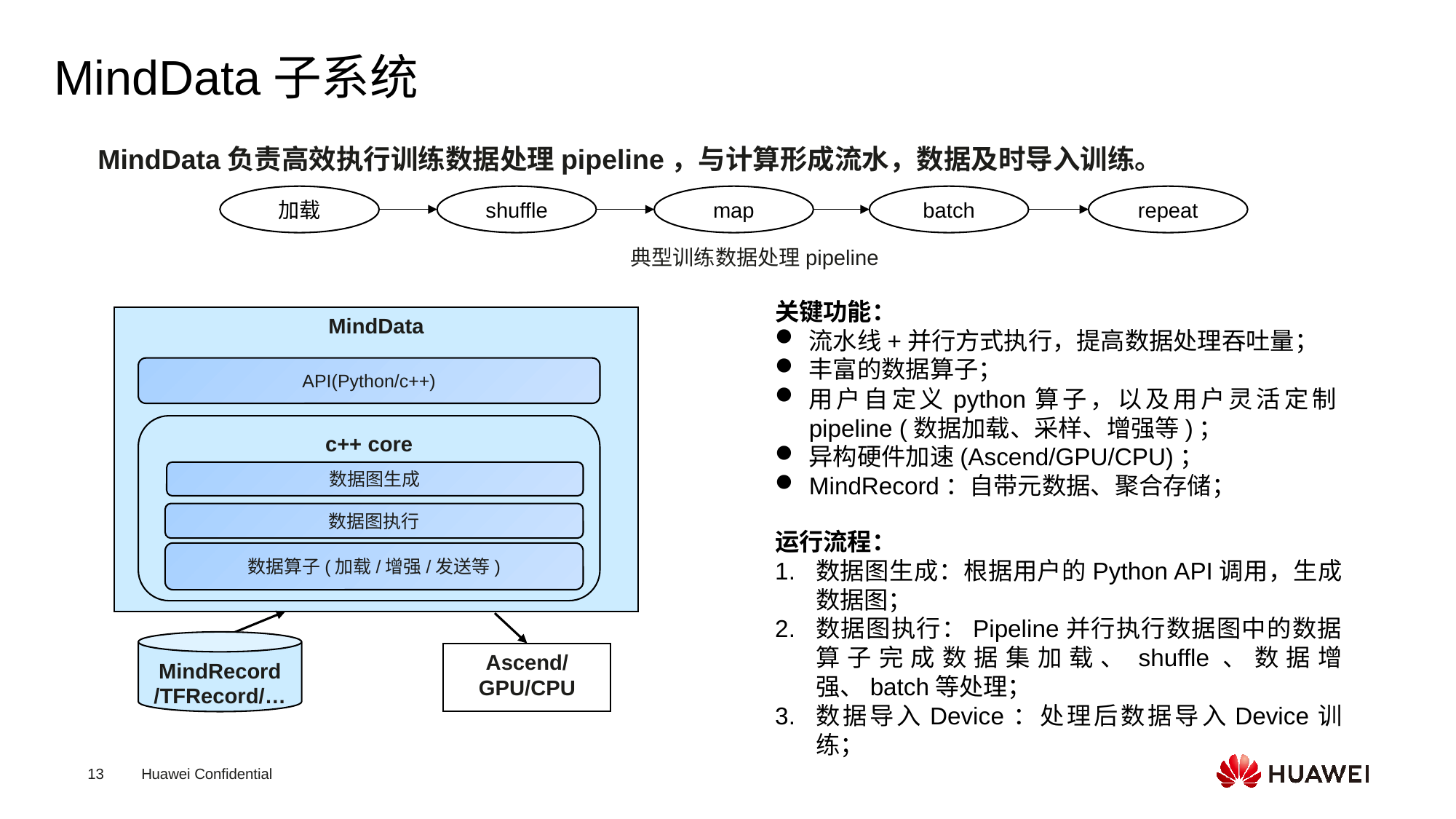

# MindData子系统
MindData负责高效执行训练数据处理pipeline，与计算形成流水，数据及时导入训练。
加载
shuffle
map
batch
repeat
典型训练数据处理pipeline
关键功能：
流水线+并行方式执行，提高数据处理吞吐量；
丰富的数据算子；
用户自定义python算子，以及用户灵活定制pipeline (数据加载、采样、增强等)；
异构硬件加速(Ascend/GPU/CPU)；
MindRecord：自带元数据、聚合存储；
MindData
API(Python/c++)
c++ core
数据图生成
数据图执行
运行流程：
数据图生成：根据用户的Python API调用，生成数据图；
数据图执行：Pipeline并行执行数据图中的数据算子完成数据集加载、shuffle、数据增强、batch等处理；
数据导入Device：处理后数据导入Device训练；
数据算子(加载/增强/发送等)
MindRecord
/TFRecord/…
Ascend/GPU/CPU